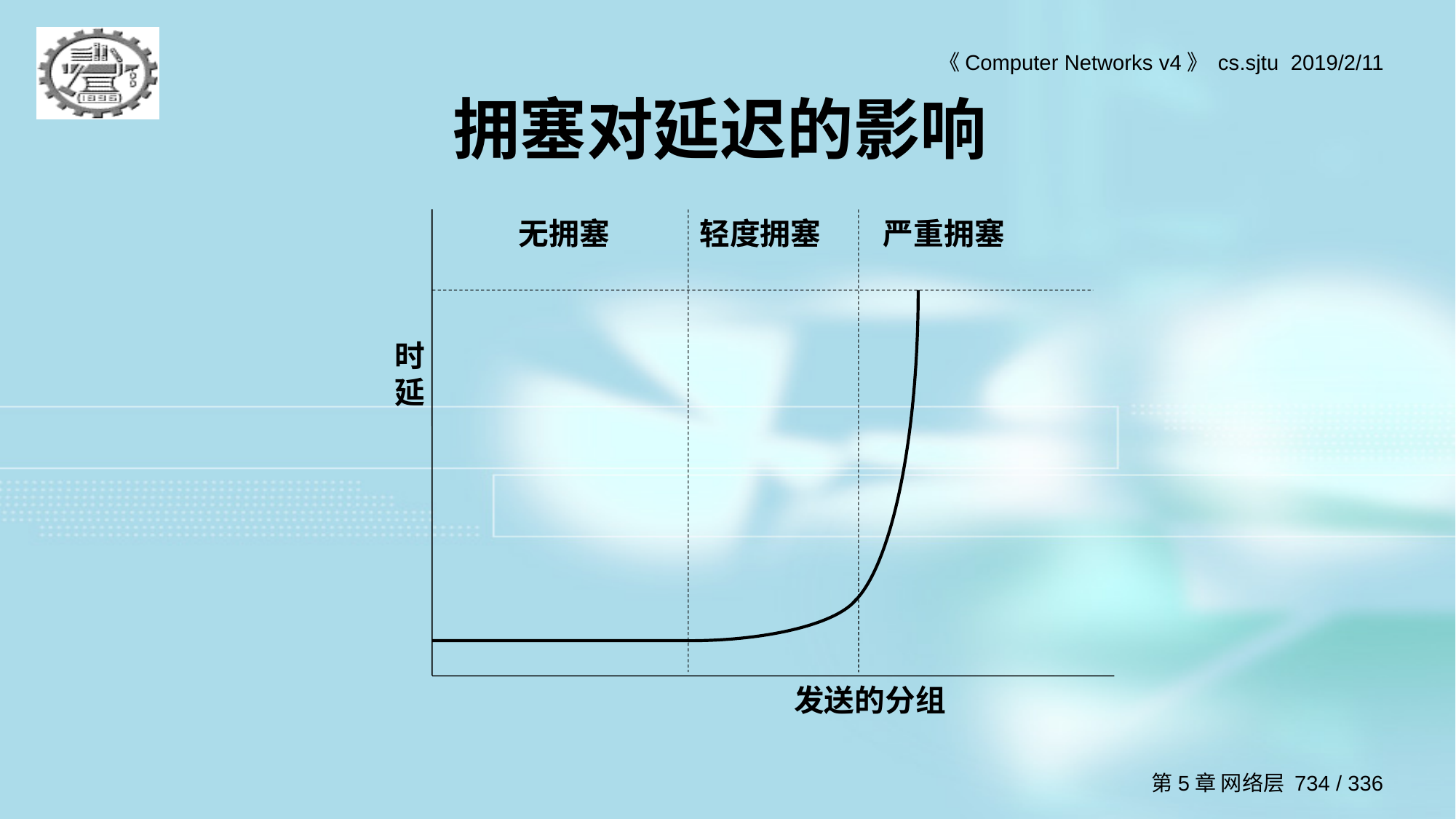

# 拥塞对延迟的影响

无拥塞             轻度拥塞         严重拥塞

时延

发送的分组